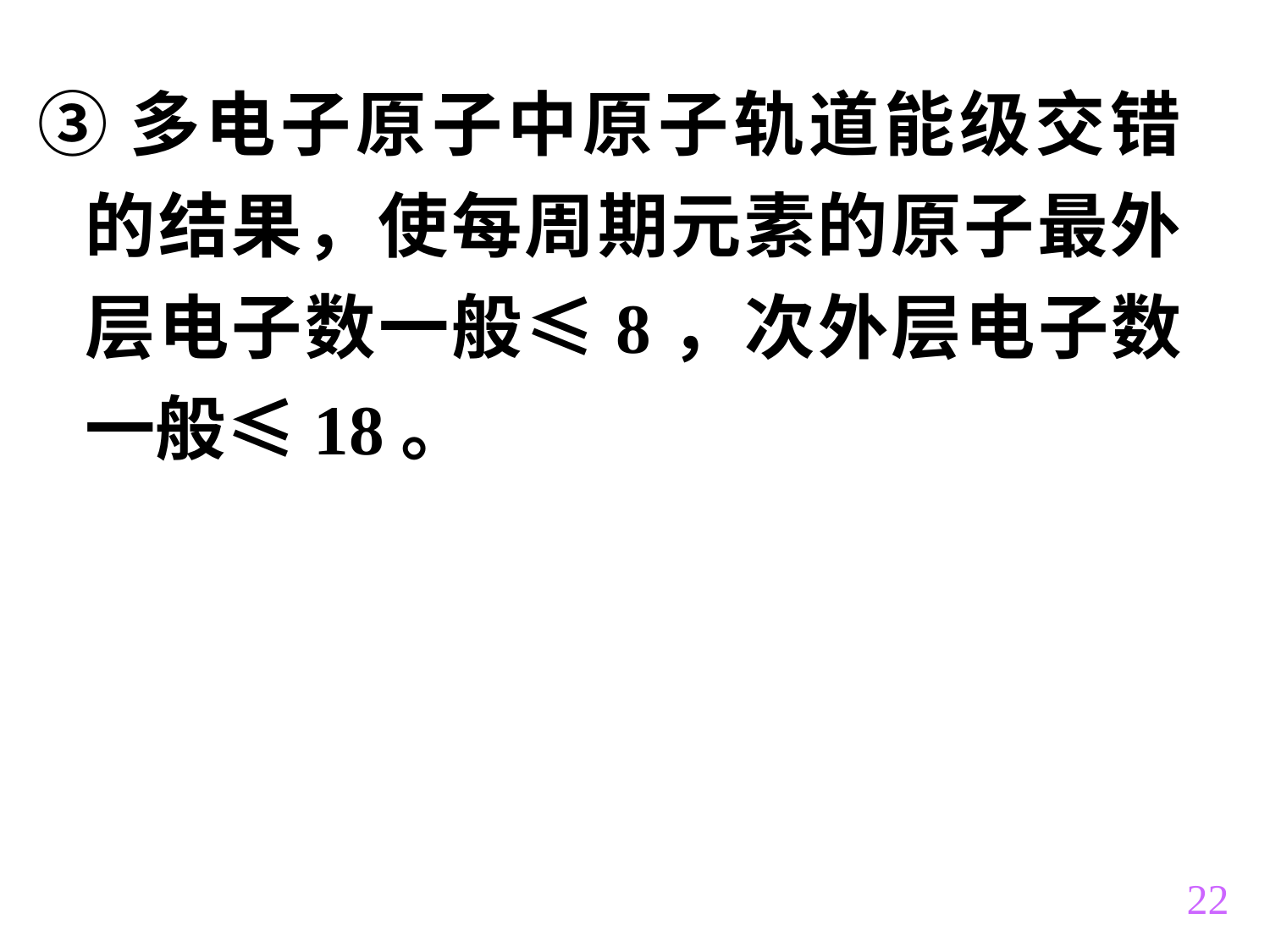

③多电子原子中原子轨道能级交错的结果，使每周期元素的原子最外层电子数一般≤8，次外层电子数一般≤18。